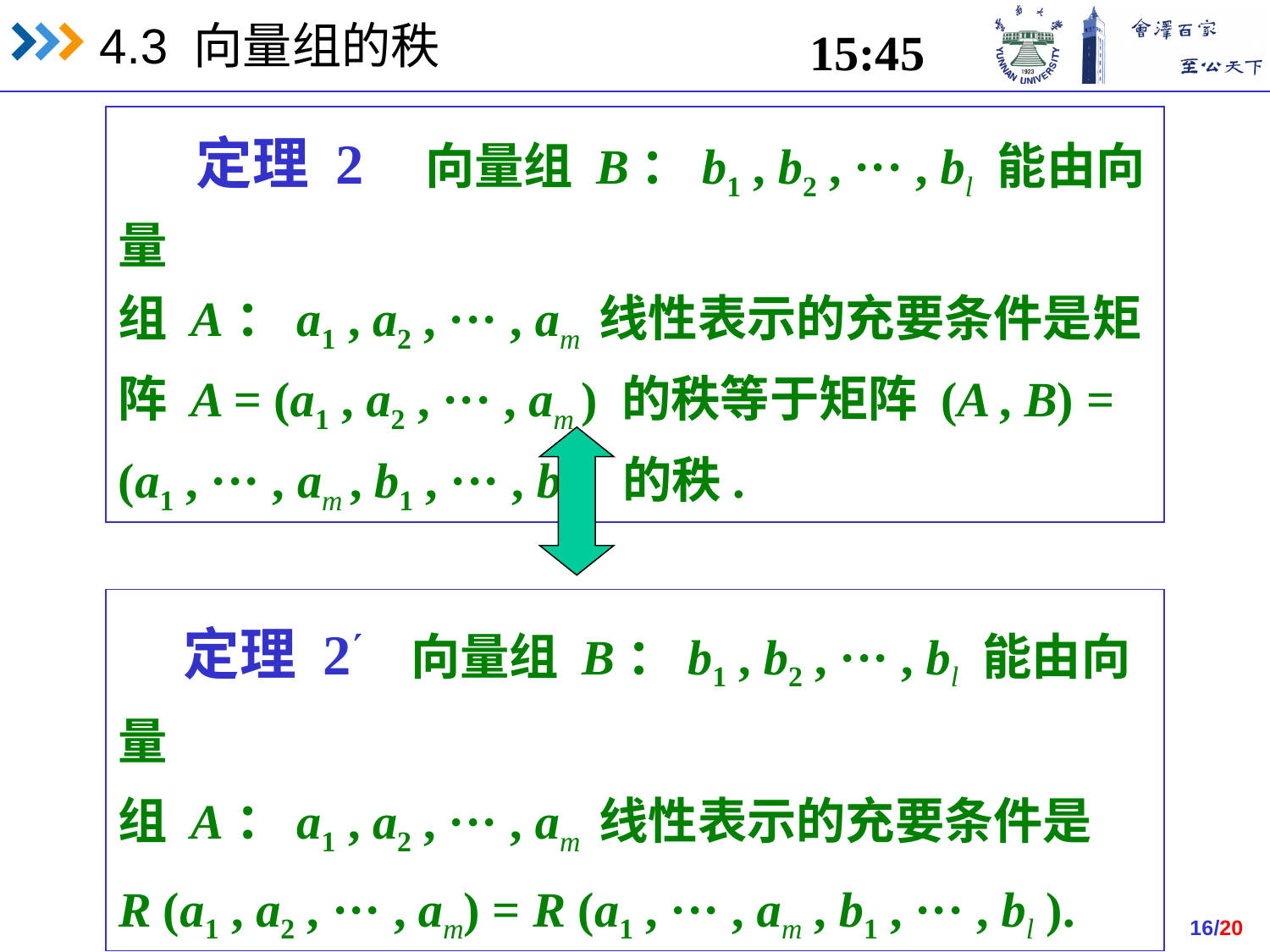

15:45
     定理 2    向量组 B：b1 , b2 , ··· , bl 能由向量
组 A：a1 , a2 , ··· , am 线性表示的充要条件是矩阵 A = (a1 , a2 , ··· , am ) 的秩等于矩阵 (A , B) = (a1 , ··· , am , b1 , ··· , bl ) 的秩.

    定理 2′   向量组 B：b1 , b2 , ··· , bl 能由向量
组 A：a1 , a2 , ··· , am 线性表示的充要条件是      R (a1 , a2 , ··· , am) = R (a1 , ··· , am , b1 , ··· , bl ).